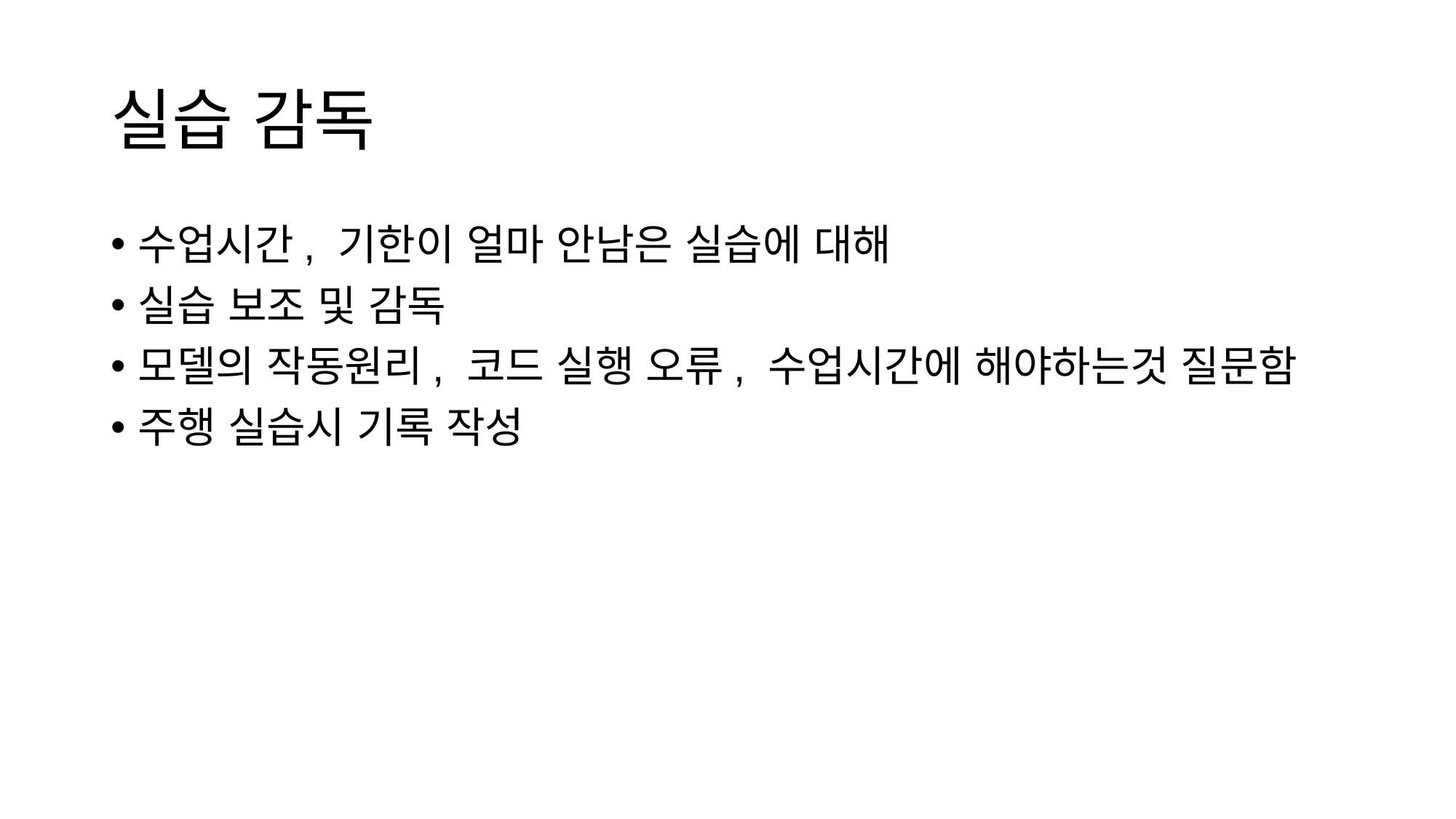

# 실습 감독
수업시간, 기한이 얼마 안남은 실습에 대해
실습 보조 및 감독
모델의 작동원리, 코드 실행 오류, 수업시간에 해야하는것 질문함
주행 실습시 기록 작성